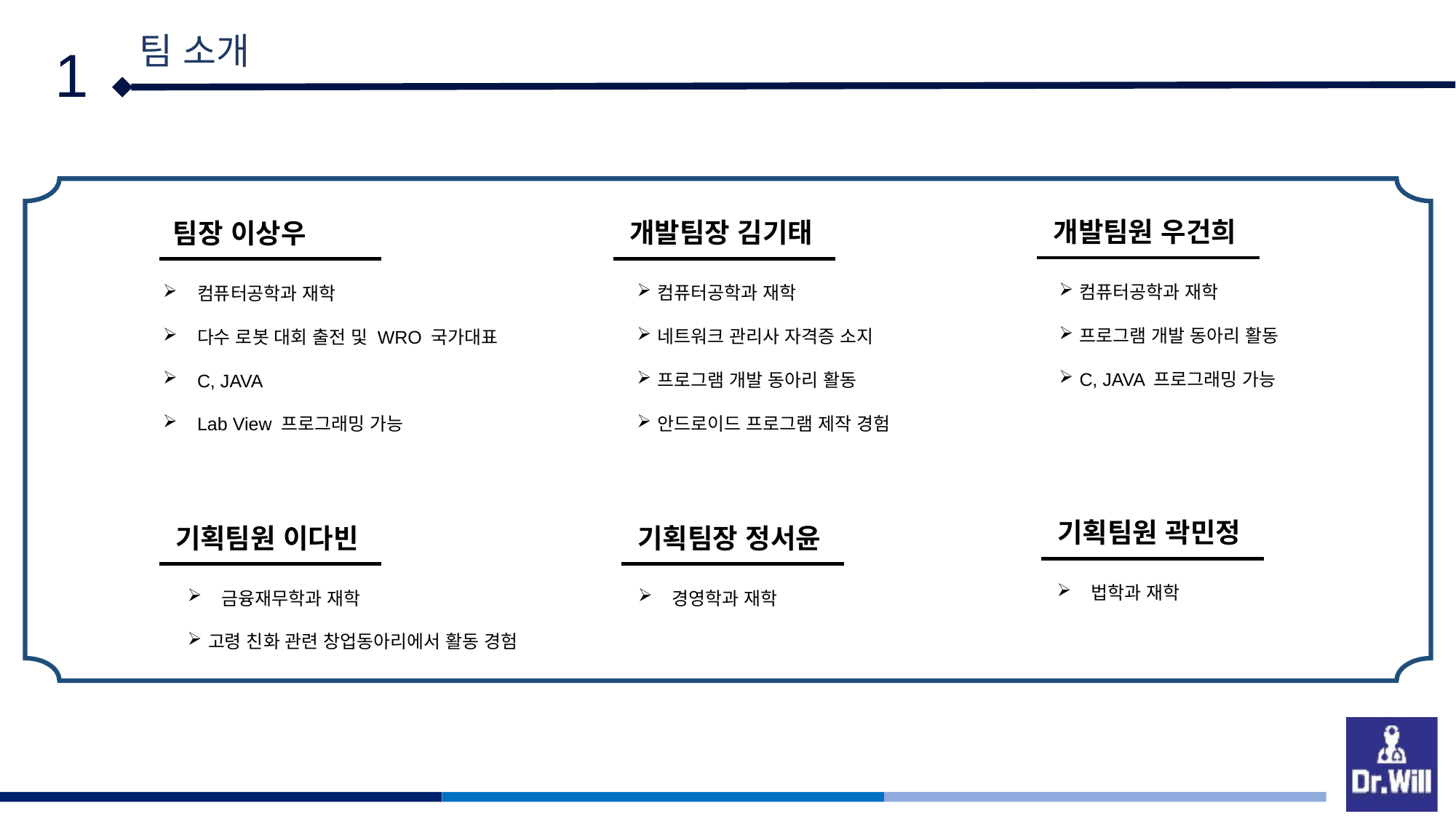

팀 소개
1

개발팀원 우건희
컴퓨터공학과 재학

프로그램 개발 동아리 활동

C, JAVA 프로그래밍 가능

개발팀장 김기태
컴퓨터공학과 재학

네트워크 관리사 자격증 소지

프로그램 개발 동아리 활동

안드로이드 프로그램 제작 경험

팀장 이상우
컴퓨터공학과 재학

다수 로봇 대회 출전 및 WRO 국가대표

C, JAVA

Lab View 프로그래밍 가능

기획팀원 곽민정
법학과 재학
기획팀원 이다빈
금융재무학과 재학

고령 친화 관련 창업동아리에서 활동 경험

기획팀장 정서윤
경영학과 재학